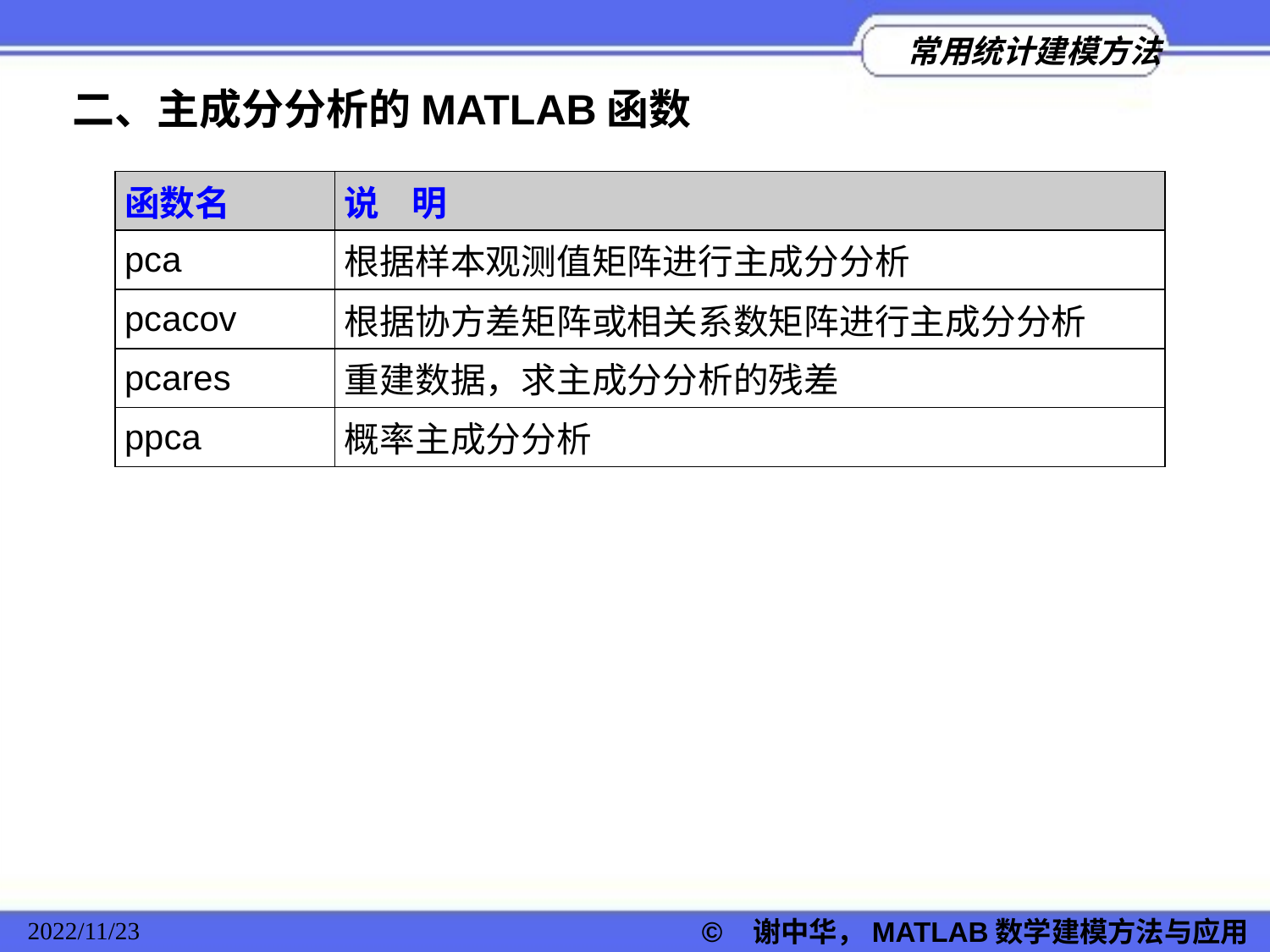

二、主成分分析的MATLAB函数
| 函数名 | 说 明 |
| --- | --- |
| pca | 根据样本观测值矩阵进行主成分分析 |
| pcacov | 根据协方差矩阵或相关系数矩阵进行主成分分析 |
| pcares | 重建数据，求主成分分析的残差 |
| ppca | 概率主成分分析 |
©   谢中华，MATLAB数学建模方法与应用
2022/11/23